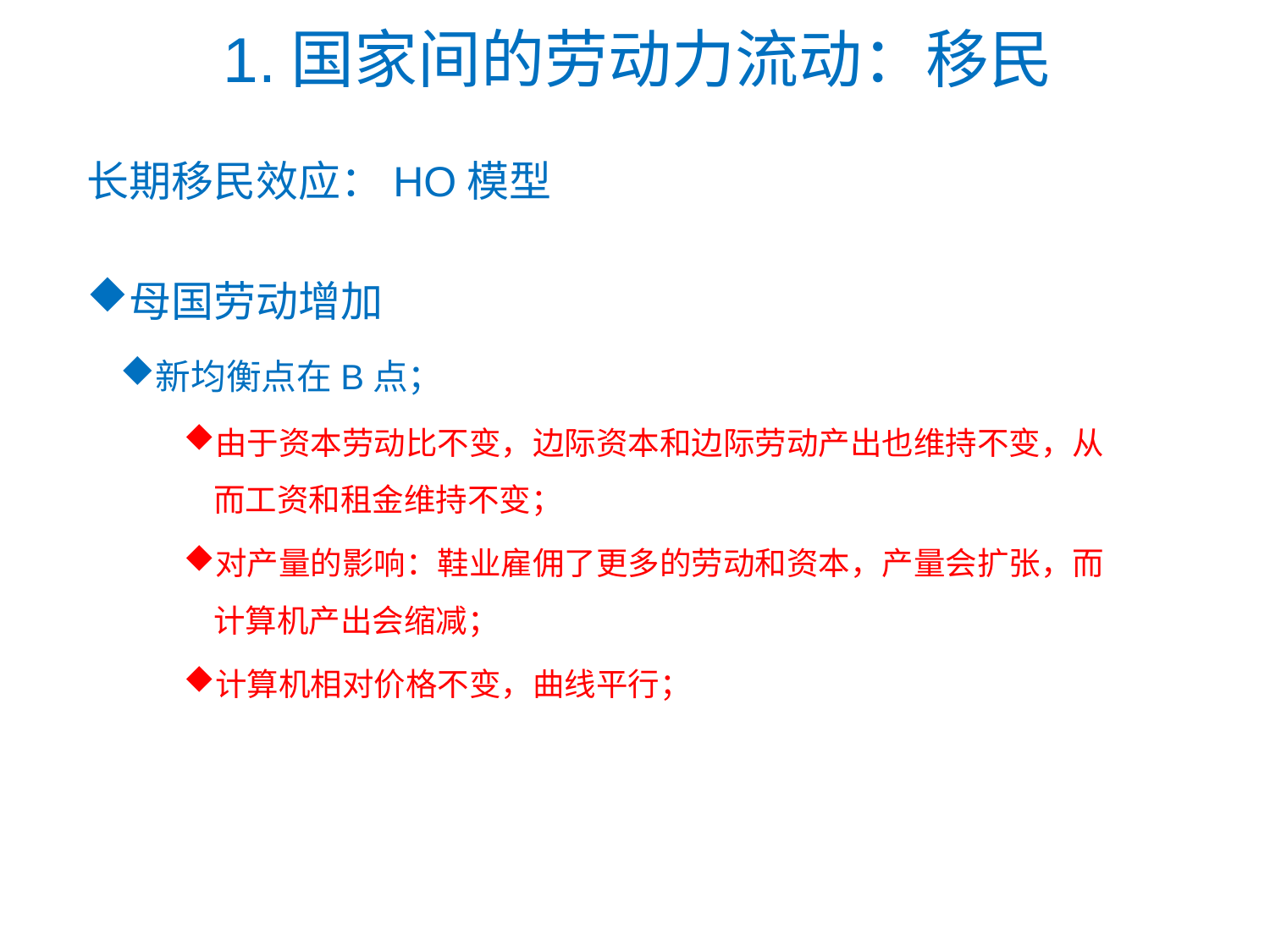

# 1.国家间的劳动力流动：移民
长期移民效应：HO模型
母国劳动增加
新均衡点在B点；
由于资本劳动比不变，边际资本和边际劳动产出也维持不变，从而工资和租金维持不变；
对产量的影响：鞋业雇佣了更多的劳动和资本，产量会扩张，而计算机产出会缩减；
计算机相对价格不变，曲线平行；